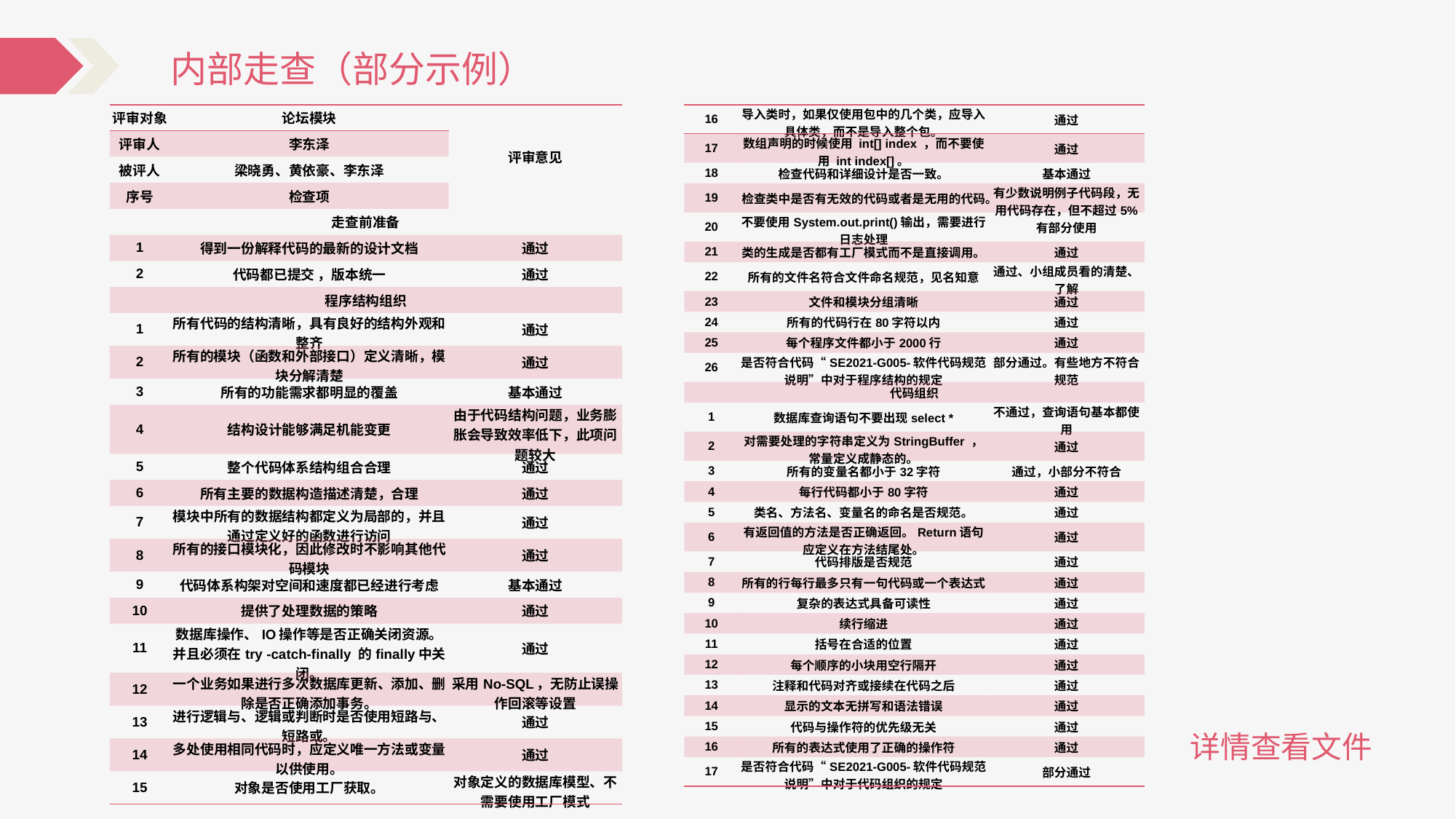

内部走查（部分示例）
| 评审对象 | 论坛模块 | 评审意见 |
| --- | --- | --- |
| 评审人 | 李东泽 |  |
| 被评人 | 梁晓勇、黄依豪、李东泽 |  |
| 序号 | 检查项 |  |
| 走查前准备 |  |  |
| 1 | 得到一份解释代码的最新的设计文档 | 通过 |
| 2 | 代码都已提交 ，版本统一 | 通过 |
| 程序结构组织 |  |  |
| 1 | 所有代码的结构清晰，具有良好的结构外观和整齐 | 通过 |
| 2 | 所有的模块（函数和外部接口）定义清晰，模块分解清楚 | 通过 |
| 3 | 所有的功能需求都明显的覆盖 | 基本通过 |
| 4 | 结构设计能够满足机能变更 | 由于代码结构问题，业务膨胀会导致效率低下，此项问题较大 |
| 5 | 整个代码体系结构组合合理 | 通过 |
| 6 | 所有主要的数据构造描述清楚，合理 | 通过 |
| 7 | 模块中所有的数据结构都定义为局部的，并且通过定义好的函数进行访问 | 通过 |
| 8 | 所有的接口模块化，因此修改时不影响其他代码模块 | 通过 |
| 9 | 代码体系构架对空间和速度都已经进行考虑 | 基本通过 |
| 10 | 提供了处理数据的策略 | 通过 |
| 11 | 数据库操作、IO操作等是否正确关闭资源。并且必须在try -catch-finally 的finally中关闭。 | 通过 |
| 12 | 一个业务如果进行多次数据库更新、添加、删除是否正确添加事务。 | 采用No-SQL，无防止误操作回滚等设置 |
| 13 | 进行逻辑与、逻辑或判断时是否使用短路与、短路或。 | 通过 |
| 14 | 多处使用相同代码时，应定义唯一方法或变量以供使用。 | 通过 |
| 15 | 对象是否使用工厂获取。 | 对象定义的数据库模型、不需要使用工厂模式 |
| 16 | 导入类时，如果仅使用包中的几个类，应导入具体类，而不是导入整个包。 | 通过 |
| --- | --- | --- |
| 17 | 数组声明的时候使用 int[] index ，而不要使用 int index[]。 | 通过 |
| 18 | 检查代码和详细设计是否一致。 | 基本通过 |
| 19 | 检查类中是否有无效的代码或者是无用的代码。 | 有少数说明例子代码段，无用代码存在，但不超过5% |
| 20 | 不要使用System.out.print()输出，需要进行日志处理 | 有部分使用 |
| 21 | 类的生成是否都有工厂模式而不是直接调用。 | 通过 |
| 22 | 所有的文件名符合文件命名规范，见名知意 | 通过、小组成员看的清楚、了解 |
| 23 | 文件和模块分组清晰 | 通过 |
| 24 | 所有的代码行在80字符以内 | 通过 |
| 25 | 每个程序文件都小于2000行 | 通过 |
| 26 | 是否符合代码“SE2021-G005-软件代码规范说明”中对于程序结构的规定 | 部分通过。有些地方不符合规范 |
| 代码组织 |  |  |
| 1 | 数据库查询语句不要出现select \* | 不通过，查询语句基本都使用 |
| 2 | 对需要处理的字符串定义为StringBuffer ，常量定义成静态的。 | 通过 |
| 3 | 所有的变量名都小于32字符 | 通过，小部分不符合 |
| 4 | 每行代码都小于80字符 | 通过 |
| 5 | 类名、方法名、变量名的命名是否规范。 | 通过 |
| 6 | 有返回值的方法是否正确返回。Return语句应定义在方法结尾处。 | 通过 |
| 7 | 代码排版是否规范 | 通过 |
| 8 | 所有的行每行最多只有一句代码或一个表达式 | 通过 |
| 9 | 复杂的表达式具备可读性 | 通过 |
| 10 | 续行缩进 | 通过 |
| 11 | 括号在合适的位置 | 通过 |
| 12 | 每个顺序的小块用空行隔开 | 通过 |
| 13 | 注释和代码对齐或接续在代码之后 | 通过 |
| 14 | 显示的文本无拼写和语法错误 | 通过 |
| 15 | 代码与操作符的优先级无关 | 通过 |
| 16 | 所有的表达式使用了正确的操作符 | 通过 |
| 17 | 是否符合代码“SE2021-G005-软件代码规范说明”中对于代码组织的规定 | 部分通过 |
详情查看文件